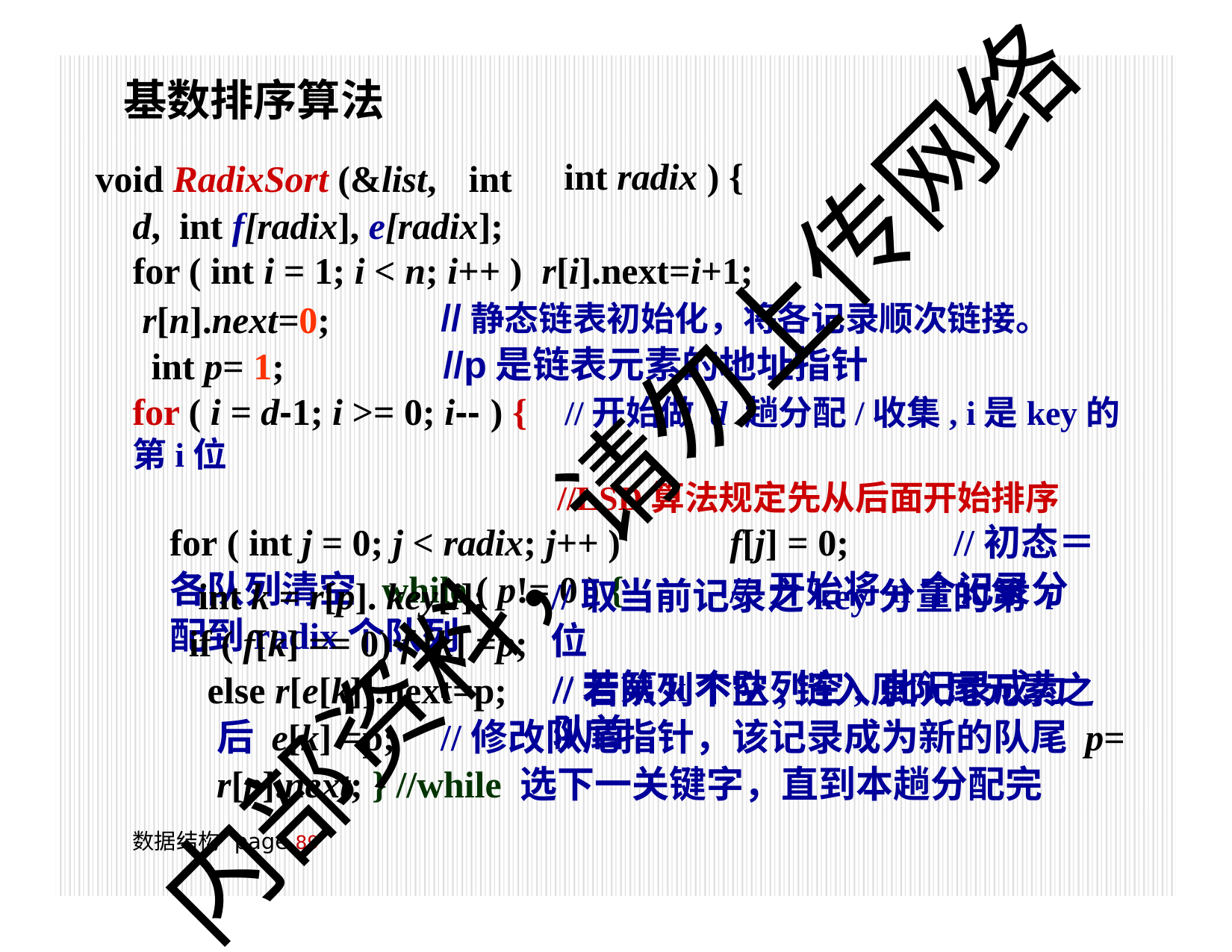

# 基数排序算法
void RadixSort (&list,	int d,  int f[radix], e[radix];
int radix ) {
for ( int i = 1; i < n; i++ )	r[i].next=i+1;
r[n].next=0;  int p= 1;
//静态链表初始化，将各记录顺次链接。
//p是链表元素的地址指针
for ( i = d-1; i >= 0; i-- ) {	//开始做 d 趟分配/收集, i是key的第i位
//LSD算法规定先从后面开始排序 for ( int j = 0; j < radix; j++ )	f[j] = 0;	//初态＝各队列清空  while ( p!= 0 ) {	// 开始将n个记录分配到radix个队列
内部资料，请勿上传网络
int k = r[p]. key[i];
if ( f[k] == 0) f [k] =p;
//取当前记录之key分量的第 i 位
//若第k个队列空, 此记录成为队首
else r[e[k]].next=p;	//若队列不空,链入原队尾元素之后 e[k] =p;	//修改队尾指针，该记录成为新的队尾 p= r[p].next; } //while 选下一关键字，直到本趟分配完
数据结构 page 89